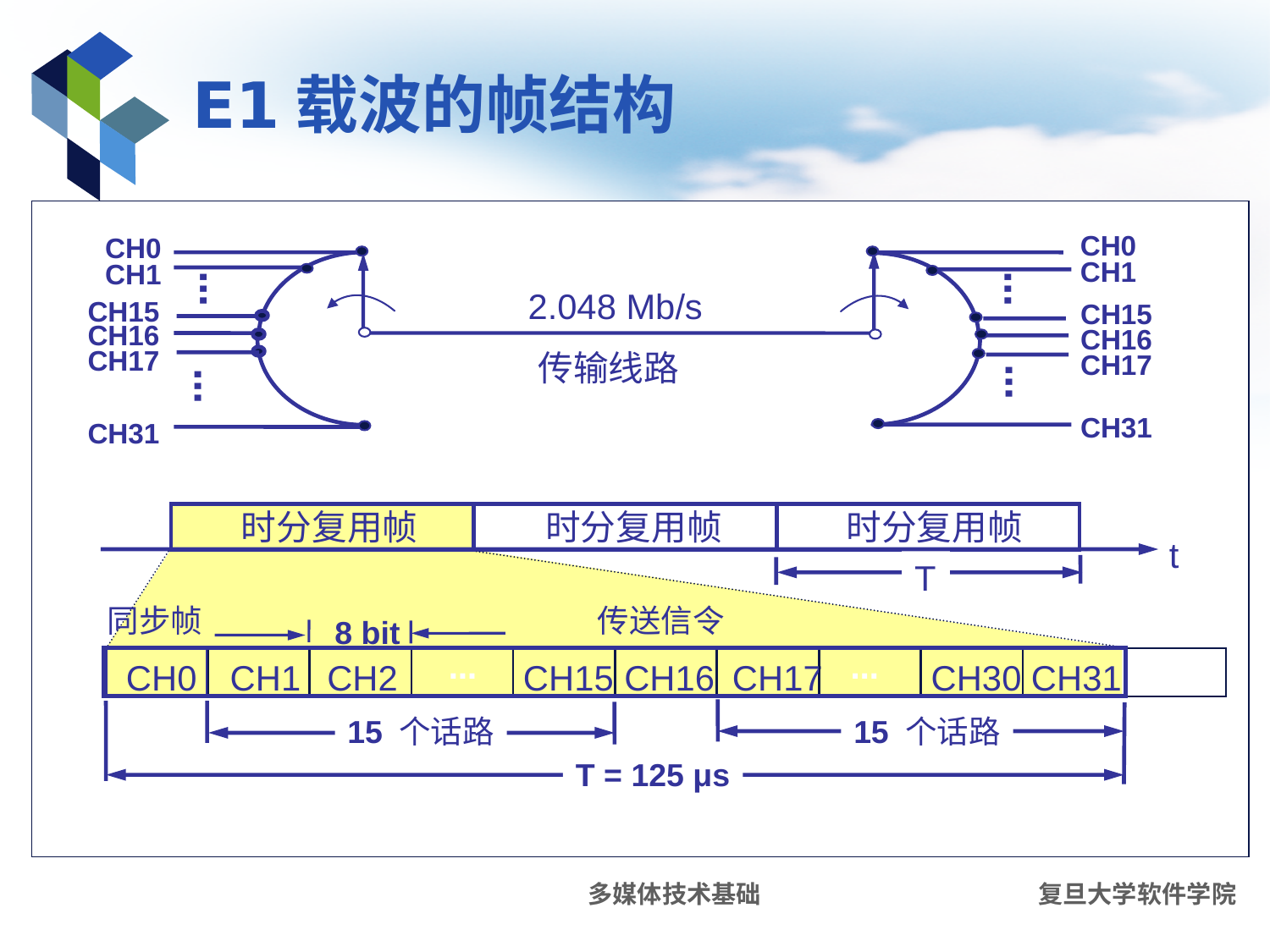

# E1载波的帧结构

CH0
CH0

CH1
CH1

…
…

2.048 Mb/s

CH15
CH15

CH16

CH16

CH17
传输线路
CH17

…
…
CH31
CH31

时分复用帧
时分复用帧
时分复用帧

t

T

8 bit

…
…

 CH0
 CH1
 CH2
 CH15
 CH16
 CH17
 CH30
CH31

15 个话路
15 个话路

T = 125 μs

同步帧
传送信令
多媒体技术基础